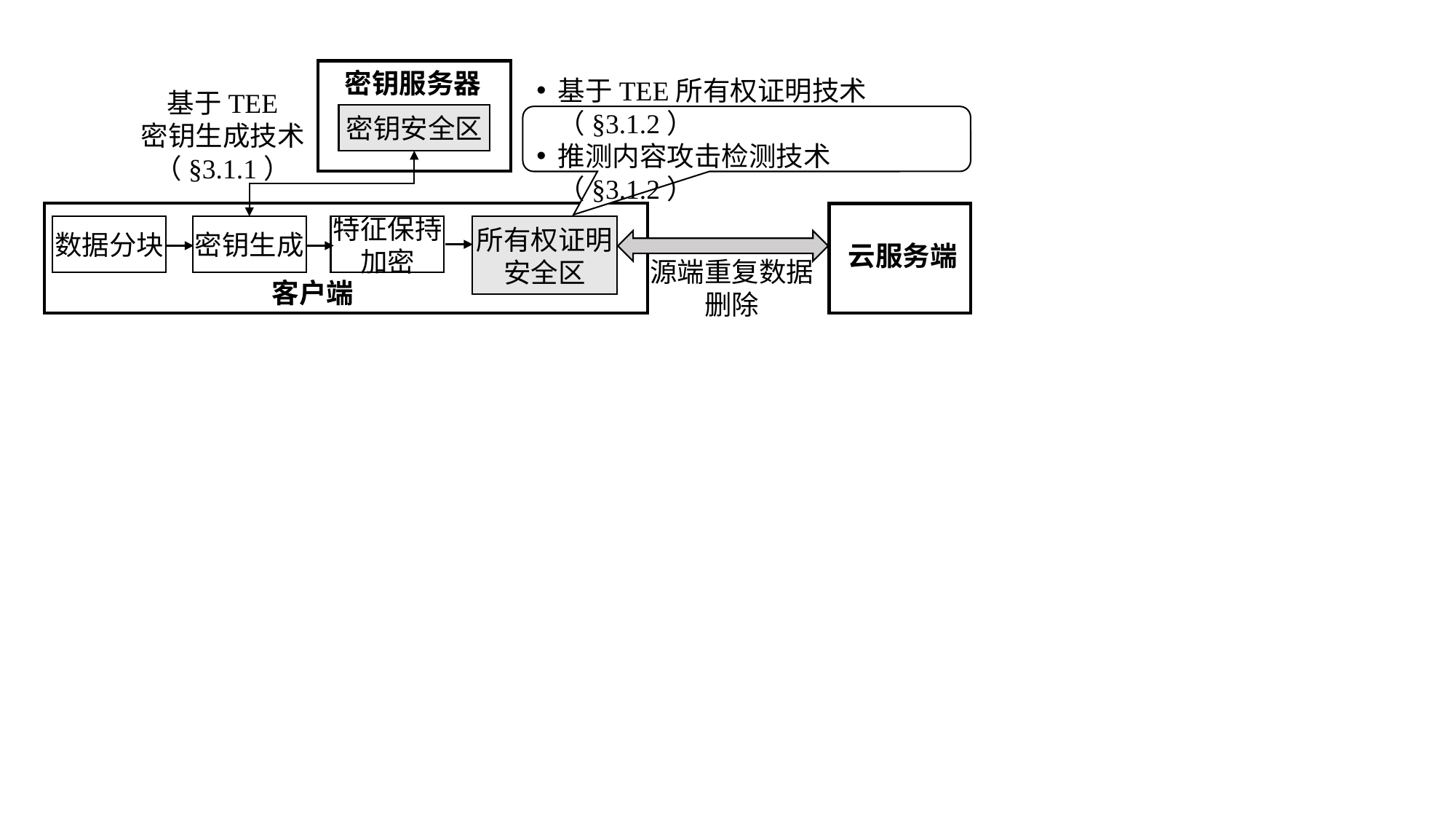

密钥服务器
基于TEE
密钥生成技术（§3.1.1）
密钥安全区
基于TEE所有权证明技术（§3.1.2）
推测内容攻击检测技术（§3.1.2）

数据分块
密钥生成
特征保持加密
所有权证明安全区

云服务端
源端重复数据删除
客户端